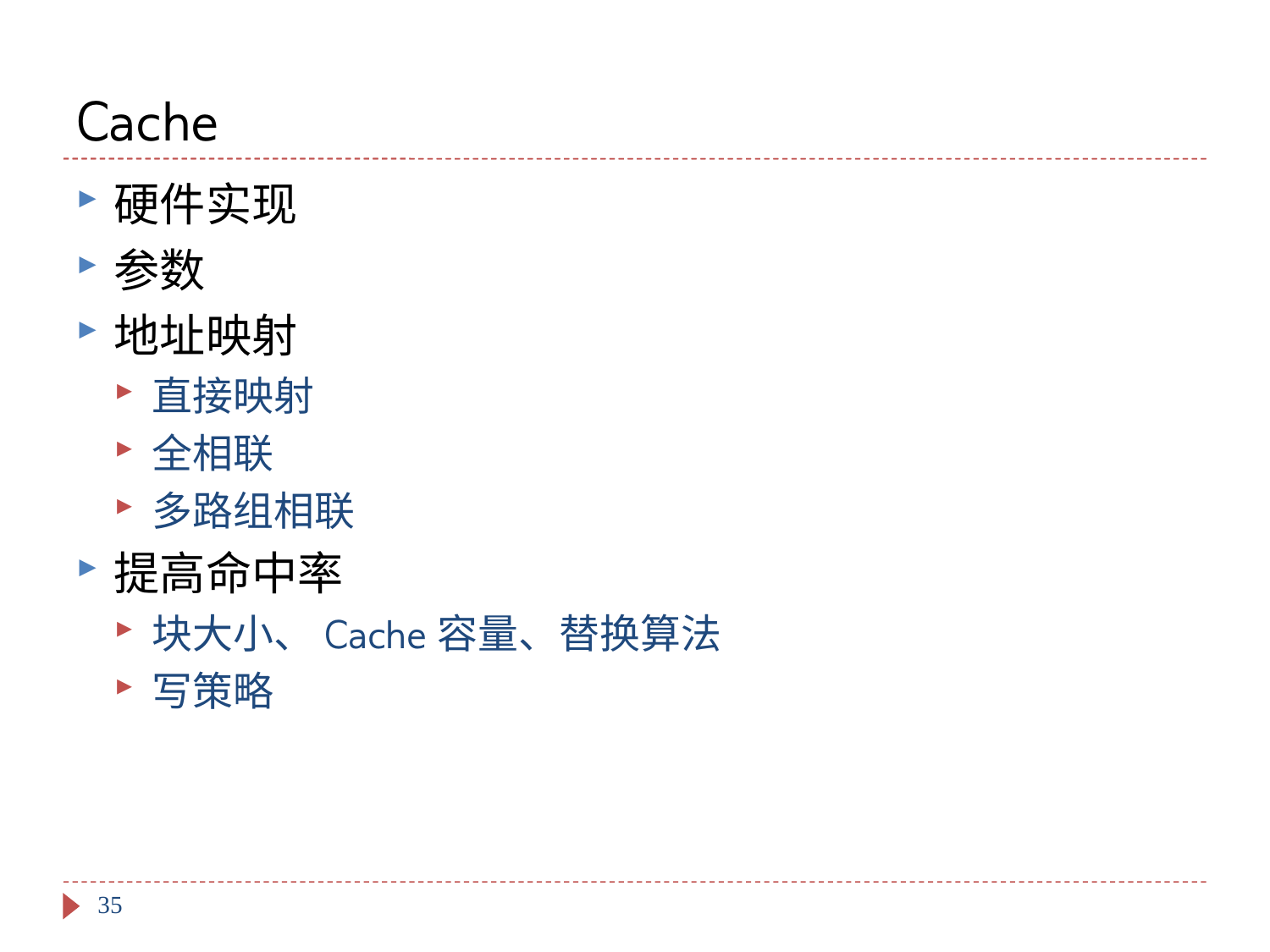

# Cache
硬件实现
参数
地址映射
直接映射
全相联
多路组相联
提高命中率
块大小、Cache容量、替换算法
写策略

35